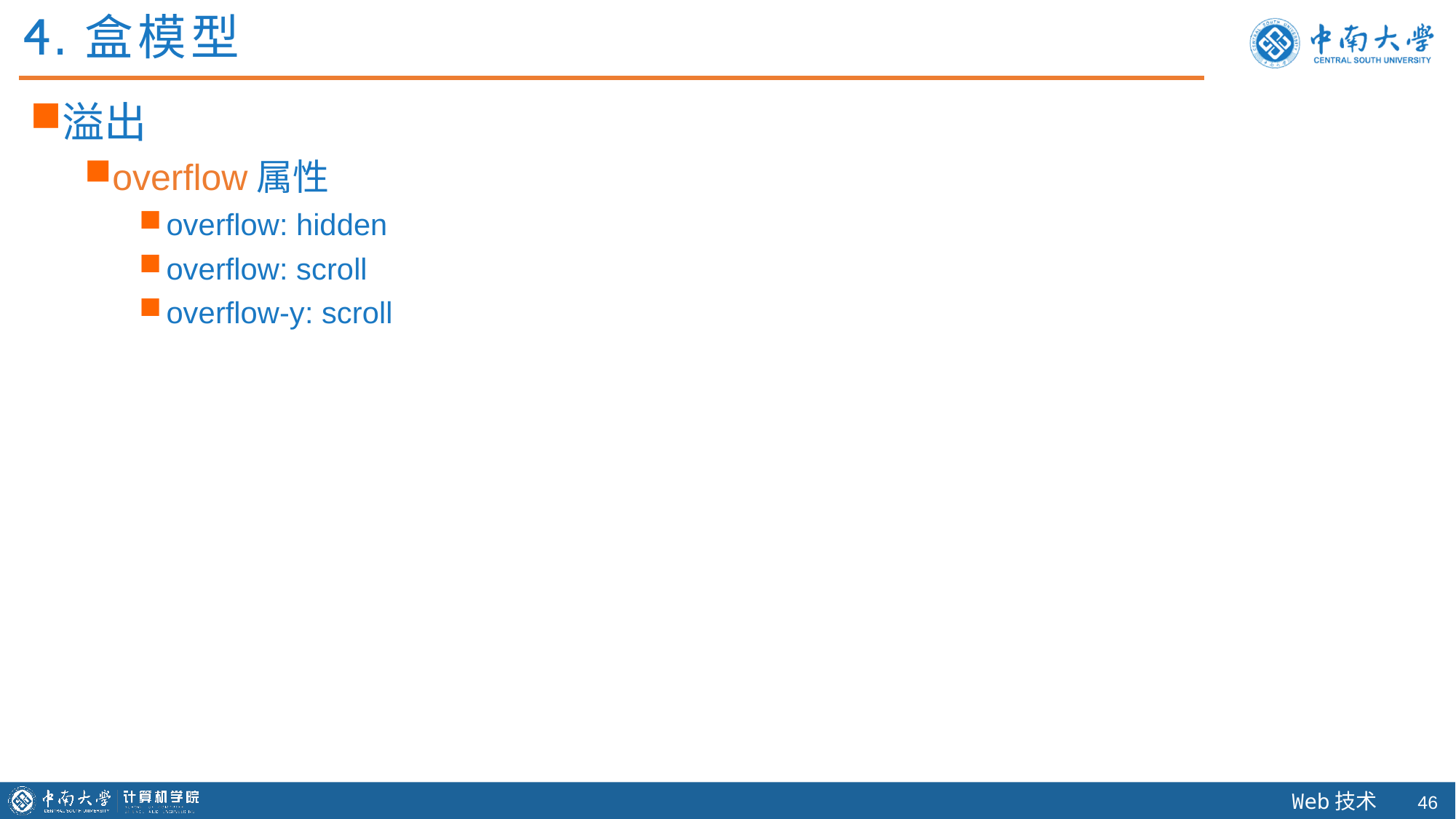

4.盒模型
溢出
overflow属性
overflow: hidden
overflow: scroll
overflow-y: scroll
46